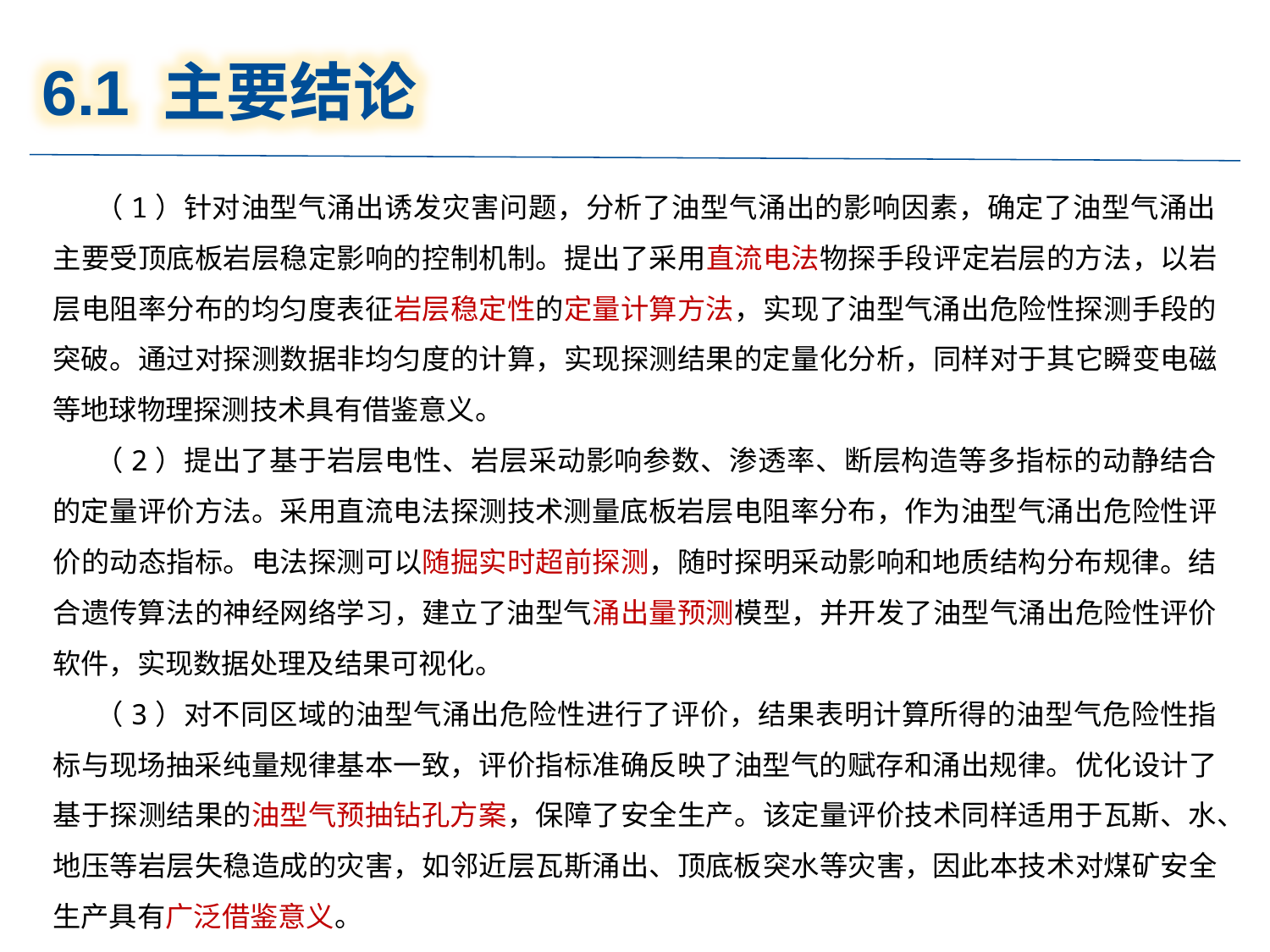

6.1 主要结论
（1）针对油型气涌出诱发灾害问题，分析了油型气涌出的影响因素，确定了油型气涌出主要受顶底板岩层稳定影响的控制机制。提出了采用直流电法物探手段评定岩层的方法，以岩层电阻率分布的均匀度表征岩层稳定性的定量计算方法，实现了油型气涌出危险性探测手段的突破。通过对探测数据非均匀度的计算，实现探测结果的定量化分析，同样对于其它瞬变电磁等地球物理探测技术具有借鉴意义。
（2）提出了基于岩层电性、岩层采动影响参数、渗透率、断层构造等多指标的动静结合的定量评价方法。采用直流电法探测技术测量底板岩层电阻率分布，作为油型气涌出危险性评价的动态指标。电法探测可以随掘实时超前探测，随时探明采动影响和地质结构分布规律。结合遗传算法的神经网络学习，建立了油型气涌出量预测模型，并开发了油型气涌出危险性评价软件，实现数据处理及结果可视化。
（3）对不同区域的油型气涌出危险性进行了评价，结果表明计算所得的油型气危险性指标与现场抽采纯量规律基本一致，评价指标准确反映了油型气的赋存和涌出规律。优化设计了基于探测结果的油型气预抽钻孔方案，保障了安全生产。该定量评价技术同样适用于瓦斯、水、地压等岩层失稳造成的灾害，如邻近层瓦斯涌出、顶底板突水等灾害，因此本技术对煤矿安全生产具有广泛借鉴意义。